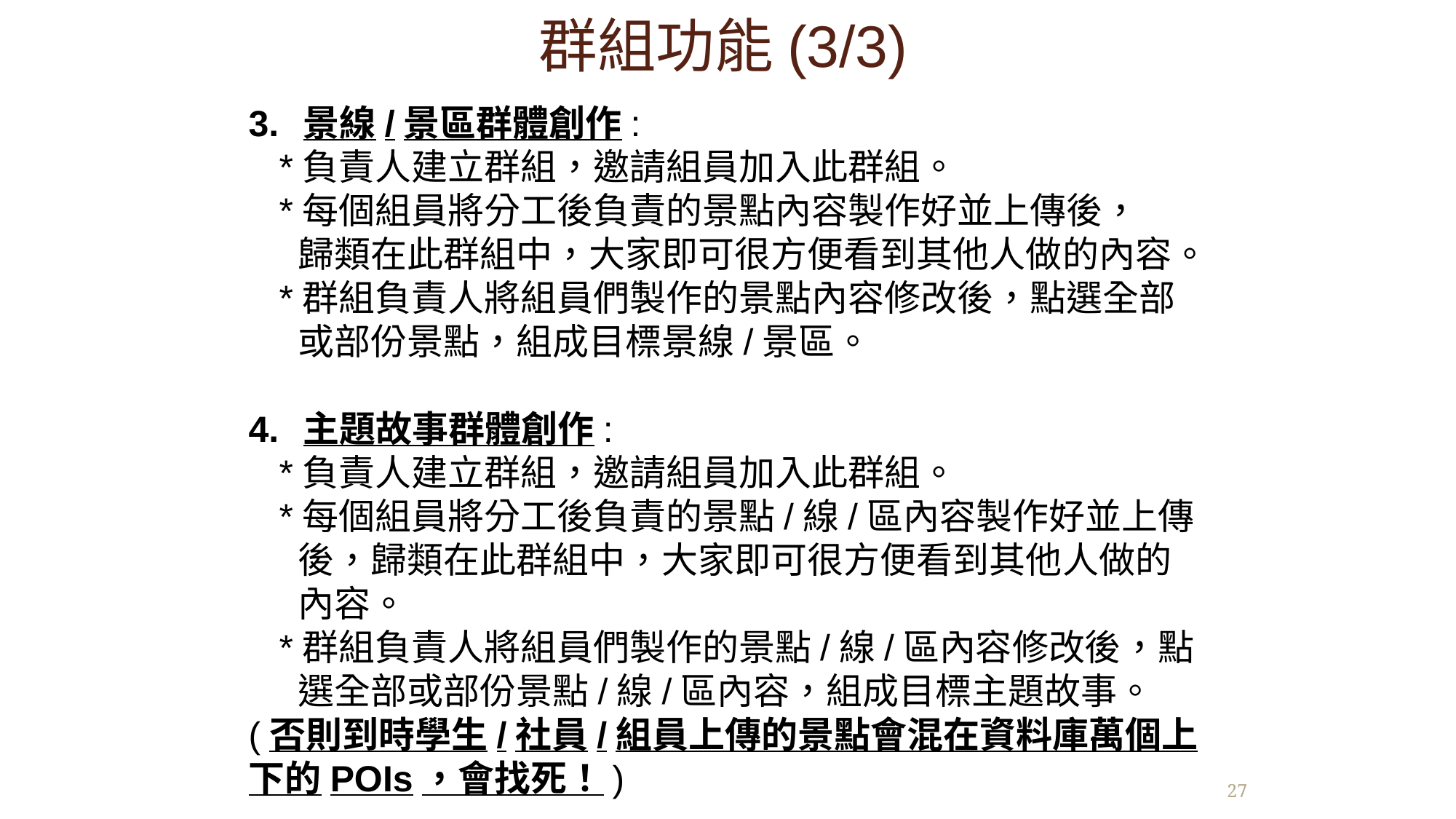

# 群組功能(3/3)
景線/景區群體創作:
   *負責人建立群組，邀請組員加入此群組。
   *每個組員將分工後負責的景點內容製作好並上傳後，
    歸類在此群組中，大家即可很方便看到其他人做的內容。
   *群組負責人將組員們製作的景點內容修改後，點選全部
    或部份景點，組成目標景線/景區。

主題故事群體創作:
   *負責人建立群組，邀請組員加入此群組。
   *每個組員將分工後負責的景點/線/區內容製作好並上傳
    後，歸類在此群組中，大家即可很方便看到其他人做的
    內容。
   *群組負責人將組員們製作的景點/線/區內容修改後，點
    選全部或部份景點/線/區內容，組成目標主題故事。
(否則到時學生/社員/組員上傳的景點會混在資料庫萬個上下的POIs，會找死！)
27